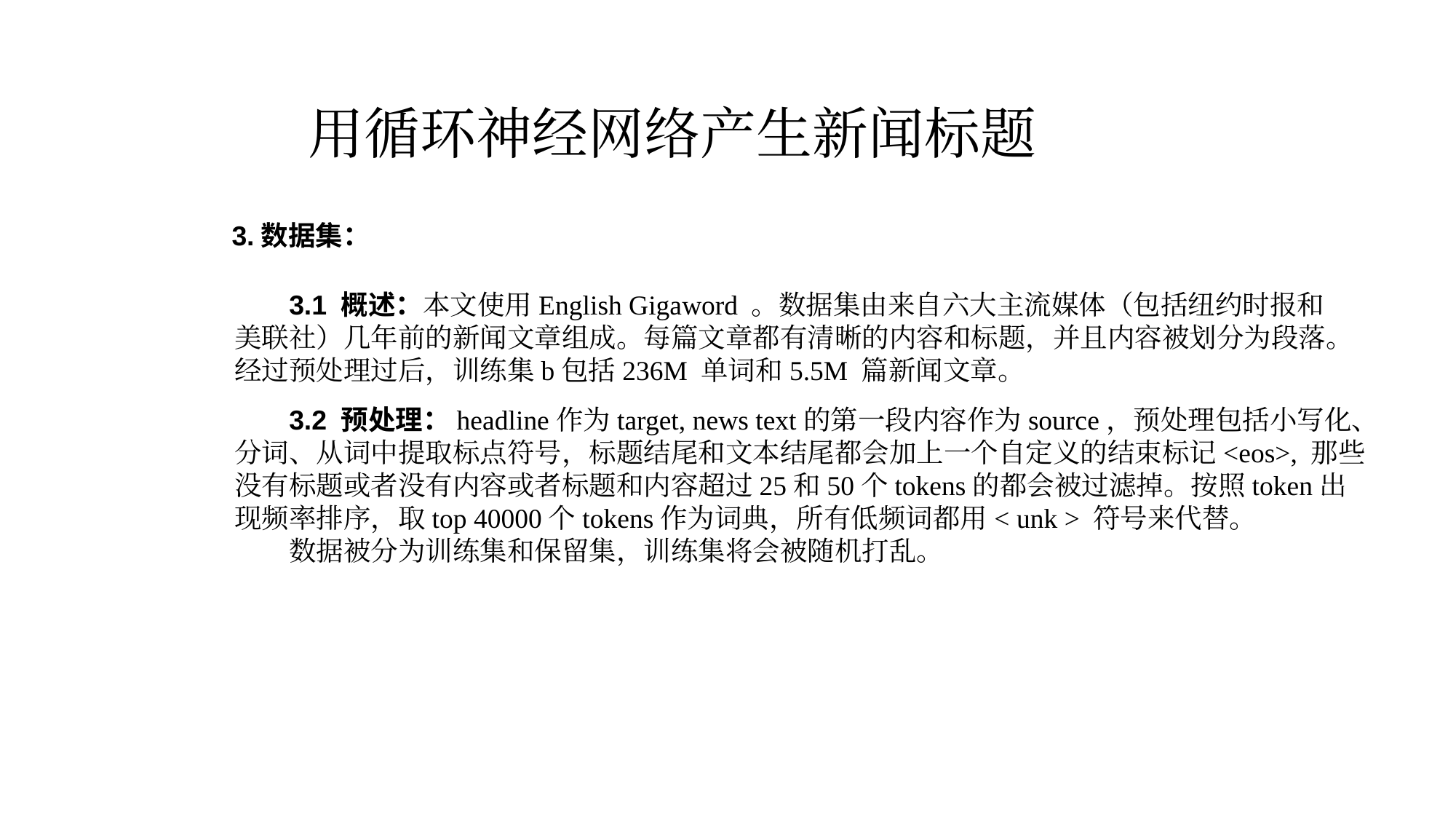

用循环神经网络产生新闻标题
3.数据集：
3.1 概述：本文使用English Gigaword 。数据集由来自六大主流媒体（包括纽约时报和美联社）几年前的新闻文章组成。每篇文章都有清晰的内容和标题，并且内容被划分为段落。经过预处理过后，训练集b包括236M 单词和5.5M 篇新闻文章。
3.2 预处理：headline作为target, news text的第一段内容作为source，预处理包括小写化、分词、从词中提取标点符号，标题结尾和文本结尾都会加上一个自定义的结束标记<eos>, 那些没有标题或者没有内容或者标题和内容超过25和50个tokens的都会被过滤掉。按照token出现频率排序，取top 40000个tokens作为词典，所有低频词都用< unk > 符号来代替。
数据被分为训练集和保留集，训练集将会被随机打乱。